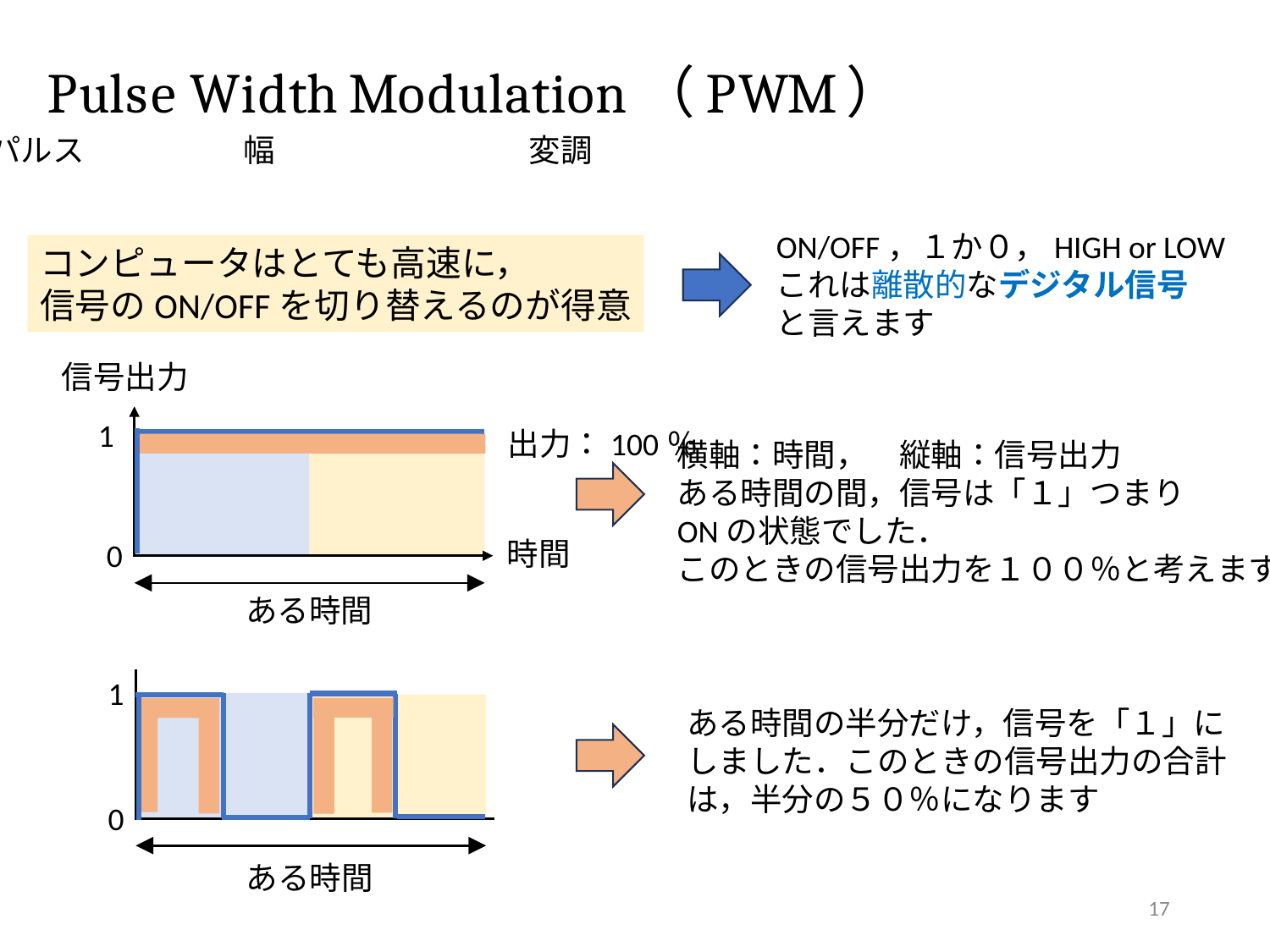

# Pulse Width Modulation（PWM）
パルス　　　　　幅　　　　　　　　変調
ON/OFF，１か０，HIGH or LOW
これは離散的なデジタル信号
と言えます
コンピュータはとても高速に，
信号のON/OFFを切り替えるのが得意

信号出力
1
出力：100％
横軸：時間，　縦軸：信号出力
ある時間の間，信号は「１」つまり
ONの状態でした．
このときの信号出力を１００％と考えます

時間
0
ある時間
1

ある時間の半分だけ，信号を「１」に
しました．このときの信号出力の合計
は，半分の５０％になります

0
ある時間
17